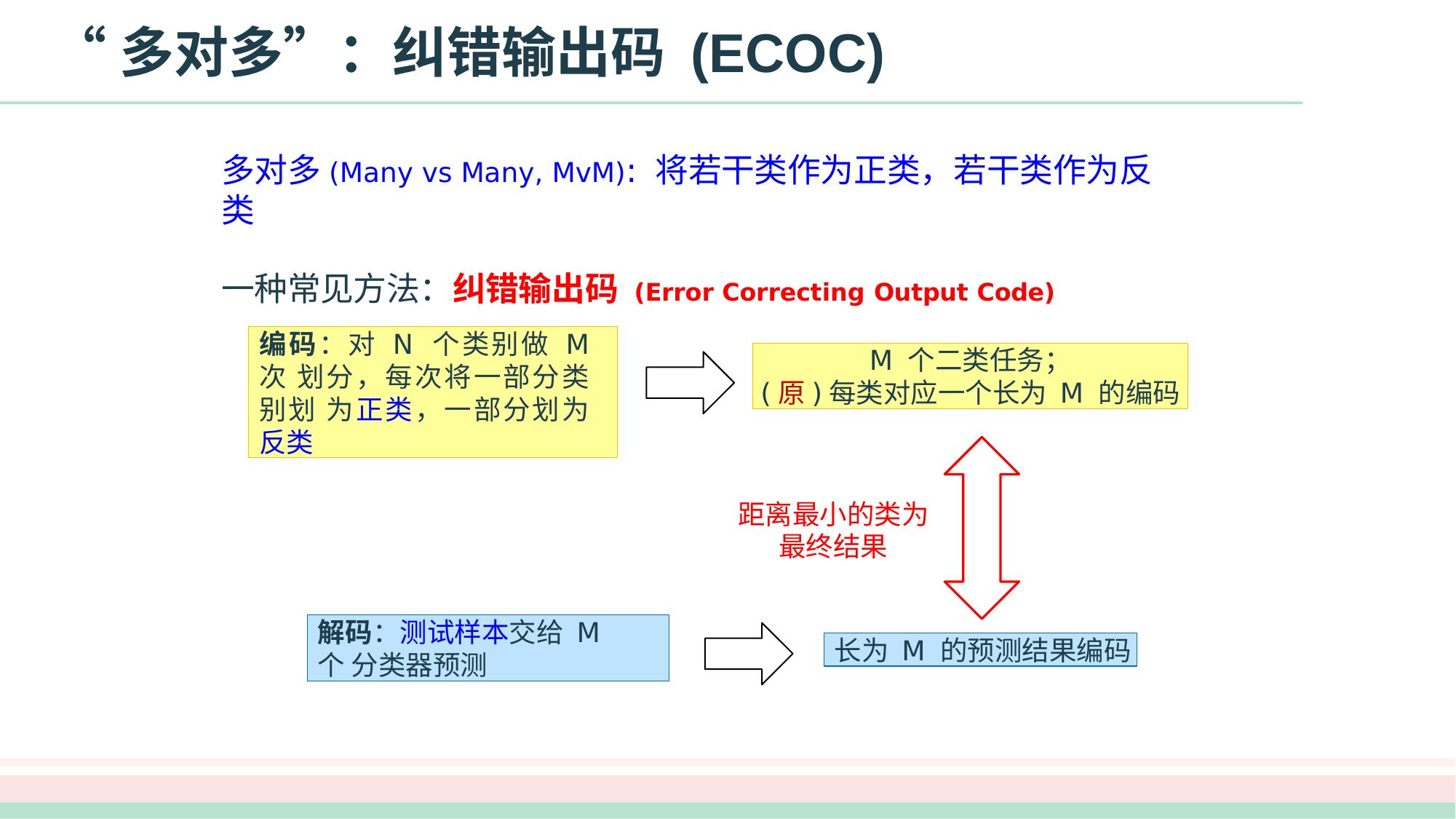

# “多对多”：纠错输出码 (ECOC)
多对多(Many vs Many, MvM): 将若干类作为正类，若干类作为反类

一种常见方法：纠错输出码 (Error Correcting Output Code)
编码：对 N 个类别做 M 次 划分，每次将一部分类别划 为正类，一部分划为反类
M 个二类任务；
(原)每类对应一个长为 M 的编码

距离最小的类为 最终结果
解码：测试样本交给 M 个 分类器预测

长为 M 的预测结果编码